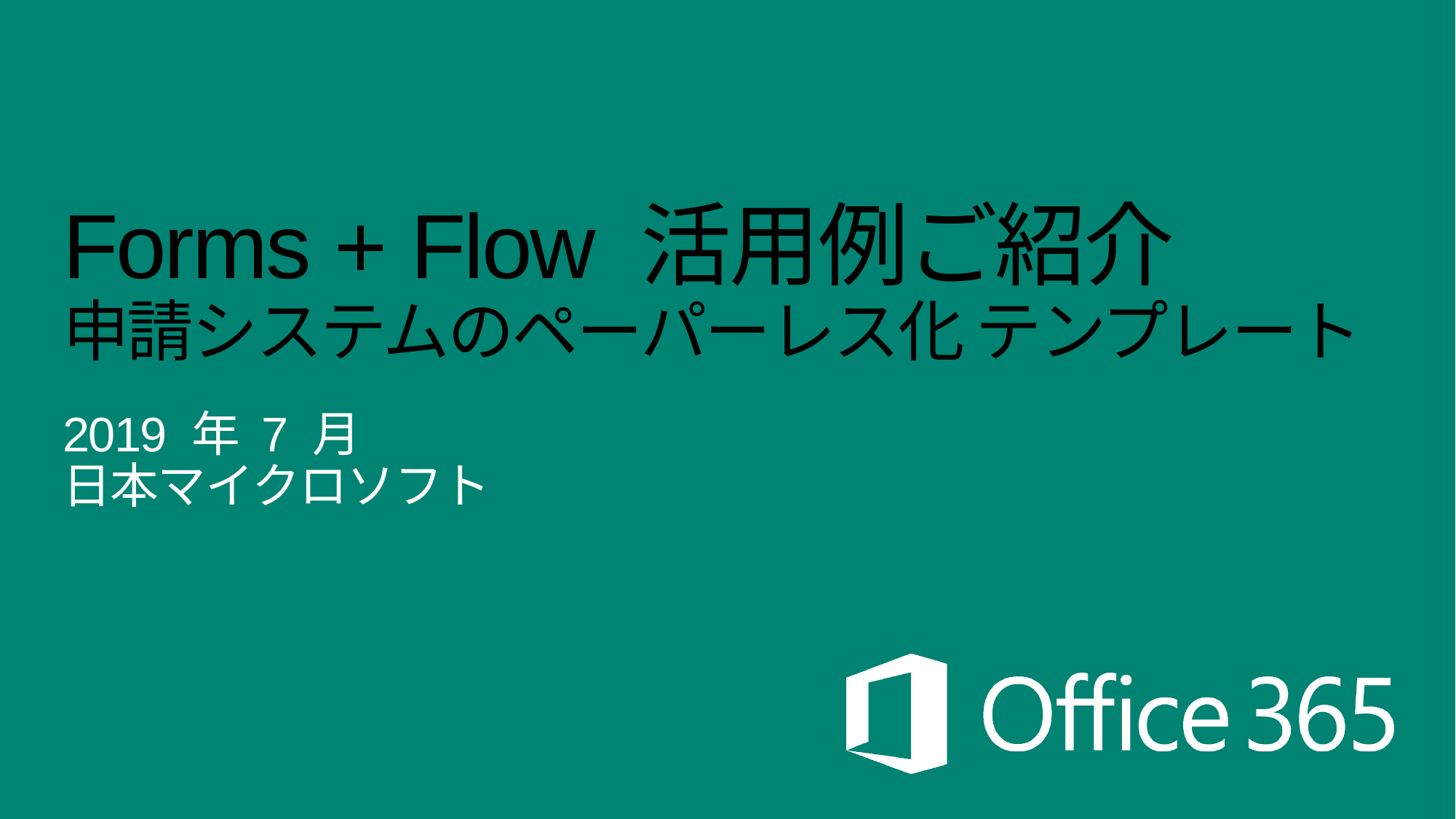

# Forms + Flow 活用例ご紹介 申請システムのペーパーレス化 テンプレート
2019 年 7 月
日本マイクロソフト